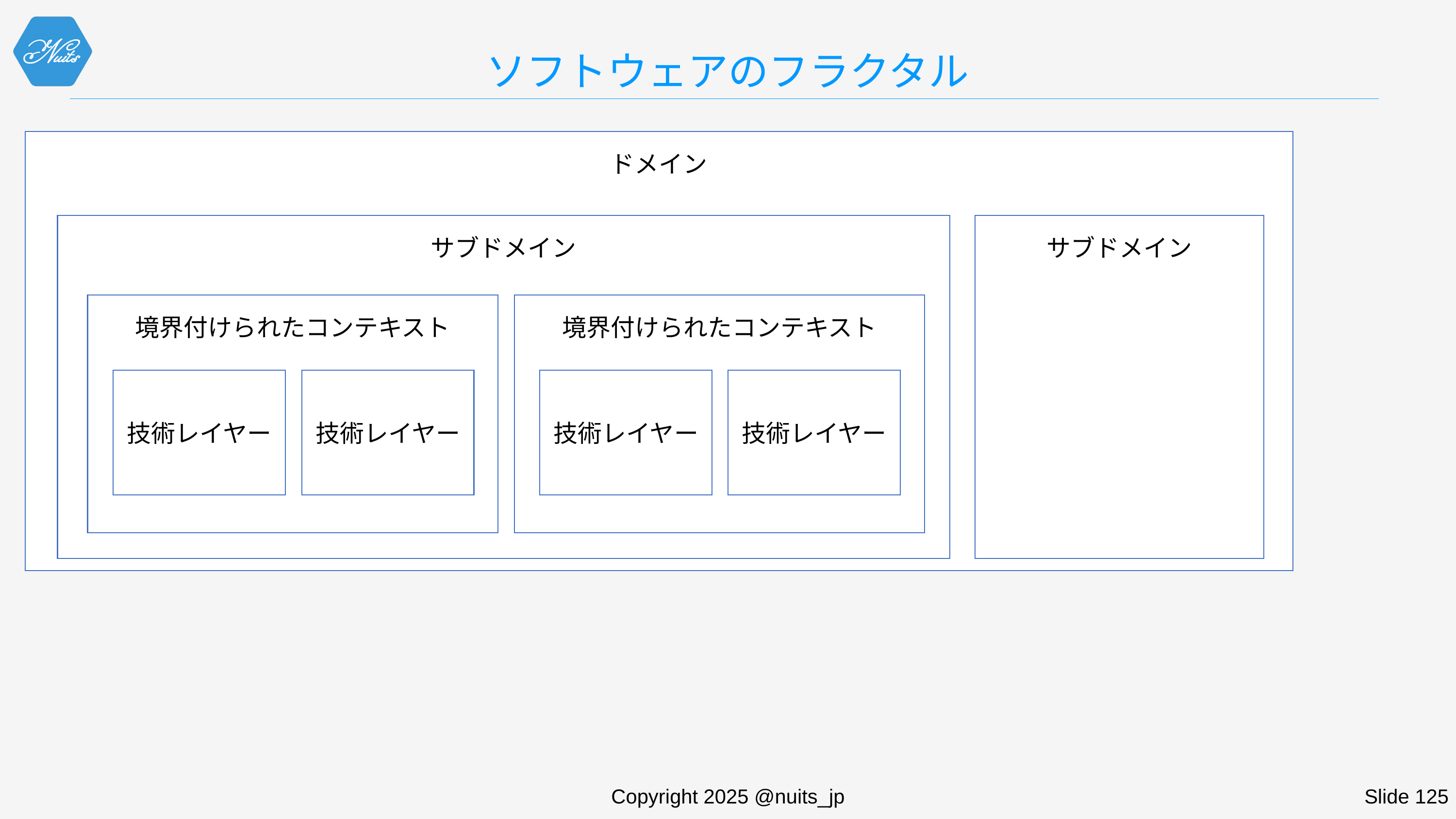

# ソフトウェアのフラクタル
ドメイン
サブドメイン
サブドメイン
境界付けられたコンテキスト
境界付けられたコンテキスト
技術レイヤー
技術レイヤー
技術レイヤー
技術レイヤー